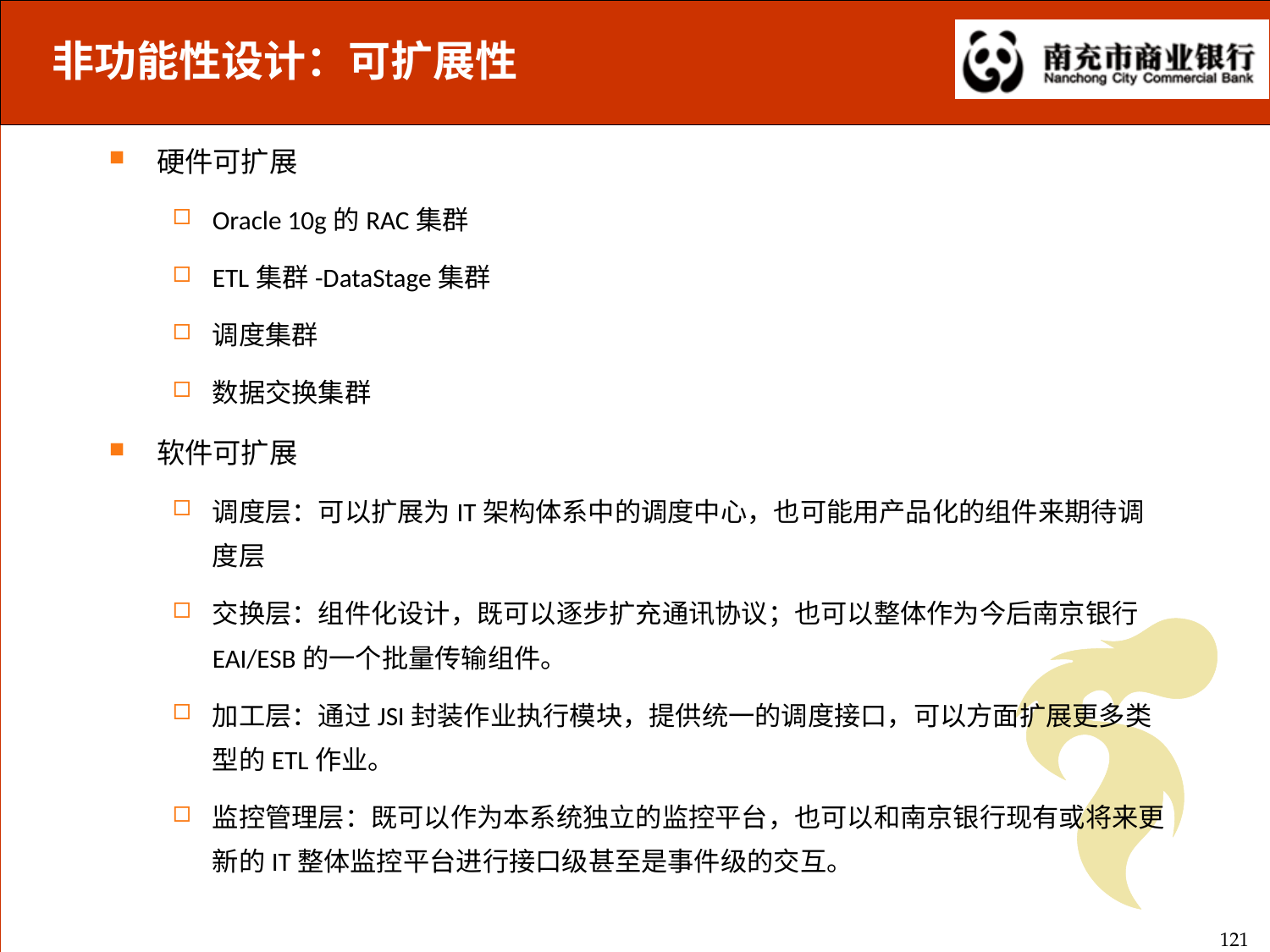

非功能性设计：可扩展性
硬件可扩展
Oracle 10g的RAC集群
ETL集群-DataStage集群
调度集群
数据交换集群
软件可扩展
调度层：可以扩展为IT架构体系中的调度中心，也可能用产品化的组件来期待调度层
交换层：组件化设计，既可以逐步扩充通讯协议；也可以整体作为今后南京银行EAI/ESB的一个批量传输组件。
加工层：通过JSI封装作业执行模块，提供统一的调度接口，可以方面扩展更多类型的ETL作业。
监控管理层：既可以作为本系统独立的监控平台，也可以和南京银行现有或将来更新的IT整体监控平台进行接口级甚至是事件级的交互。
121
121